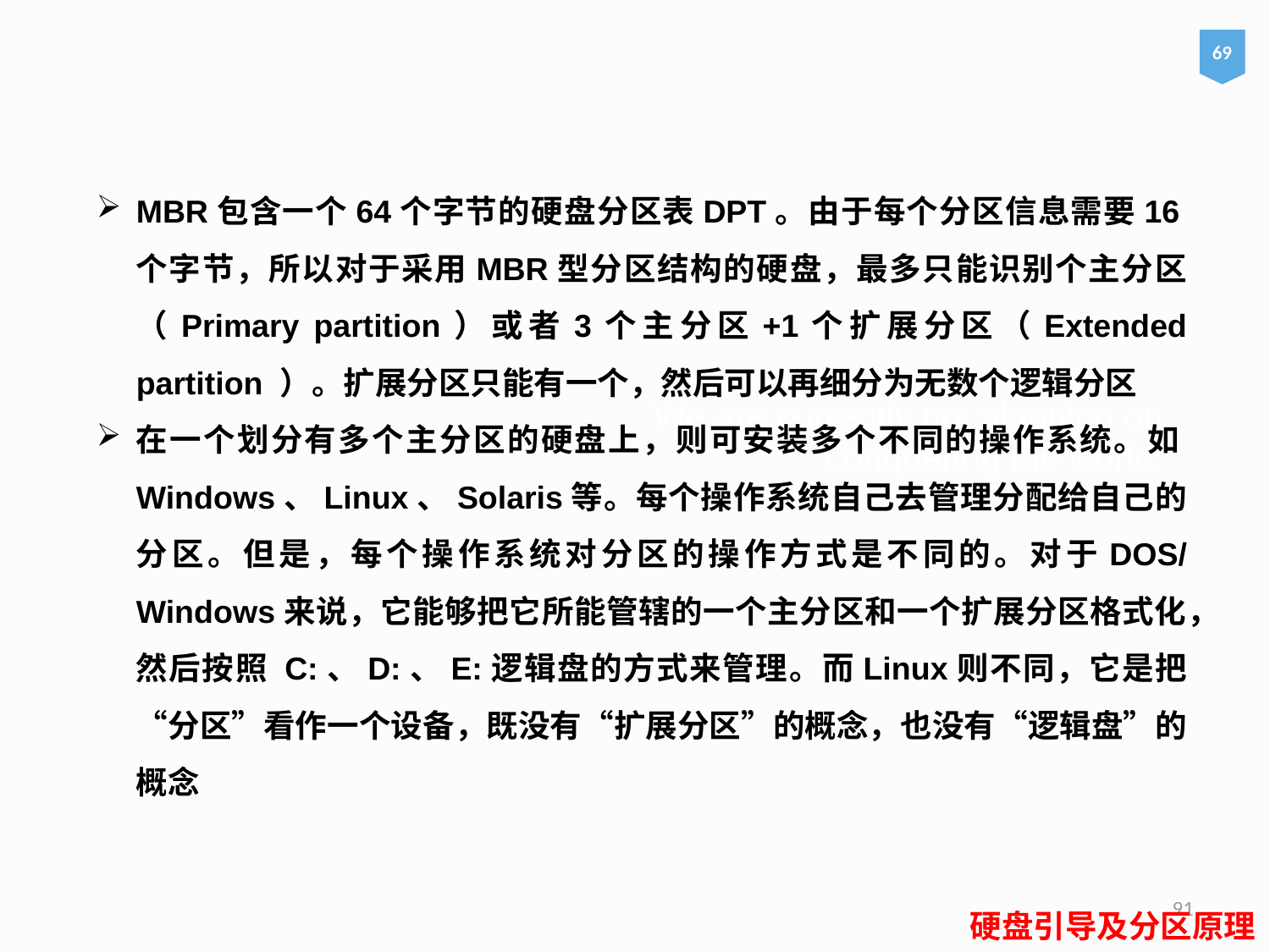

69
MBR包含一个64个字节的硬盘分区表DPT。由于每个分区信息需要16个字节，所以对于采用MBR型分区结构的硬盘，最多只能识别个主分区（Primary partition）或者3个主分区+1个扩展分区（Extended partition ）。扩展分区只能有一个，然后可以再细分为无数个逻辑分区
在一个划分有多个主分区的硬盘上，则可安装多个不同的操作系统。如Windows、Linux、Solaris等。每个操作系统自己去管理分配给自己的分区。但是，每个操作系统对分区的操作方式是不同的。对于DOS/Windows来说，它能够把它所能管辖的一个主分区和一个扩展分区格式化，然后按照 C:、D:、E:逻辑盘的方式来管理。而Linux则不同，它是把“分区”看作一个设备，既没有“扩展分区”的概念，也没有“逻辑盘”的概念

# We are currently not planning on conquering the world. – Sergey Brin
91
硬盘引导及分区原理